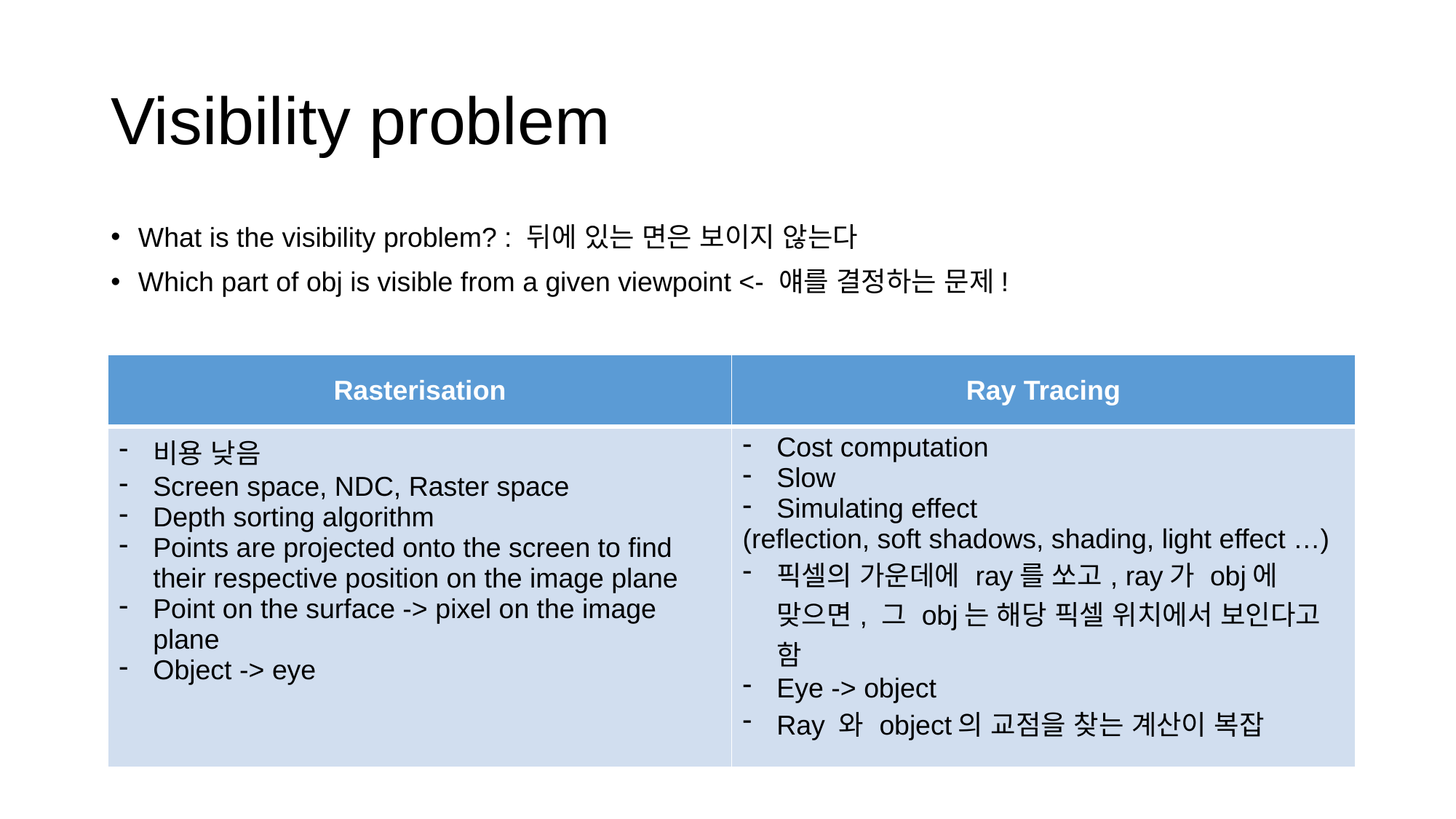

# Visibility problem
What is the visibility problem? : 뒤에 있는 면은 보이지 않는다
Which part of obj is visible from a given viewpoint <- 얘를 결정하는 문제!

| Rasterisation | Ray Tracing |
| --- | --- |
| 비용 낮음 Screen space, NDC, Raster space Depth sorting algorithm Points are projected onto the screen to find their respective position on the image plane Point on the surface -> pixel on the image plane Object -> eye | Cost computation Slow Simulating effect (reflection, soft shadows, shading, light effect …) 픽셀의 가운데에 ray를 쏘고, ray가 obj에 맞으면, 그 obj는 해당 픽셀 위치에서 보인다고 함 Eye -> object Ray 와 object의 교점을 찾는 계산이 복잡 |